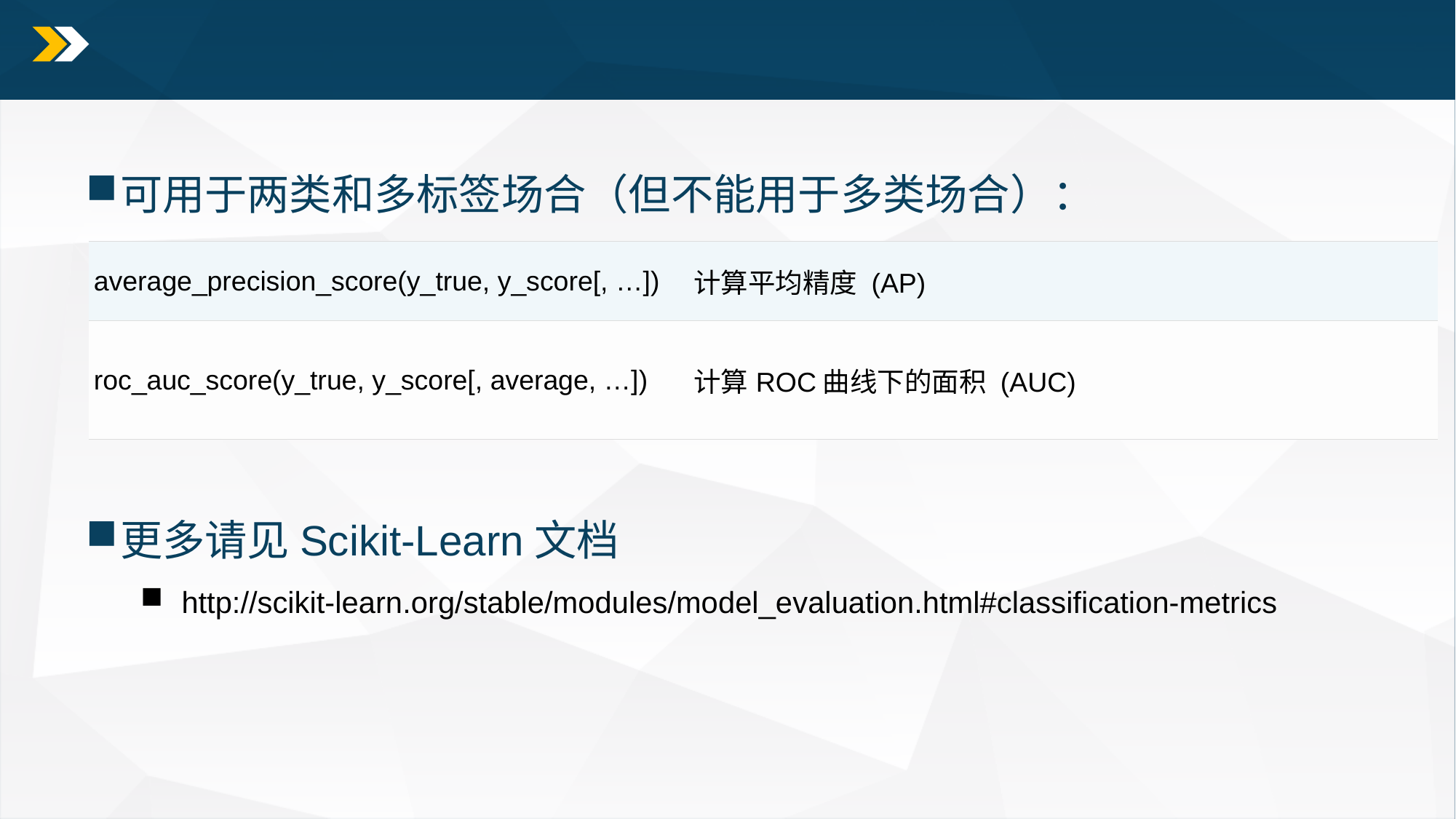

#
可用于两类和多标签场合（但不能用于多类场合）：

更多请见Scikit-Learn文档
 http://scikit-learn.org/stable/modules/model_evaluation.html#classification-metrics

| average\_precision\_score(y\_true, y\_score[, …]) | 计算平均精度 (AP) |
| --- | --- |
| roc\_auc\_score(y\_true, y\_score[, average, …]) | 计算ROC曲线下的面积 (AUC) |